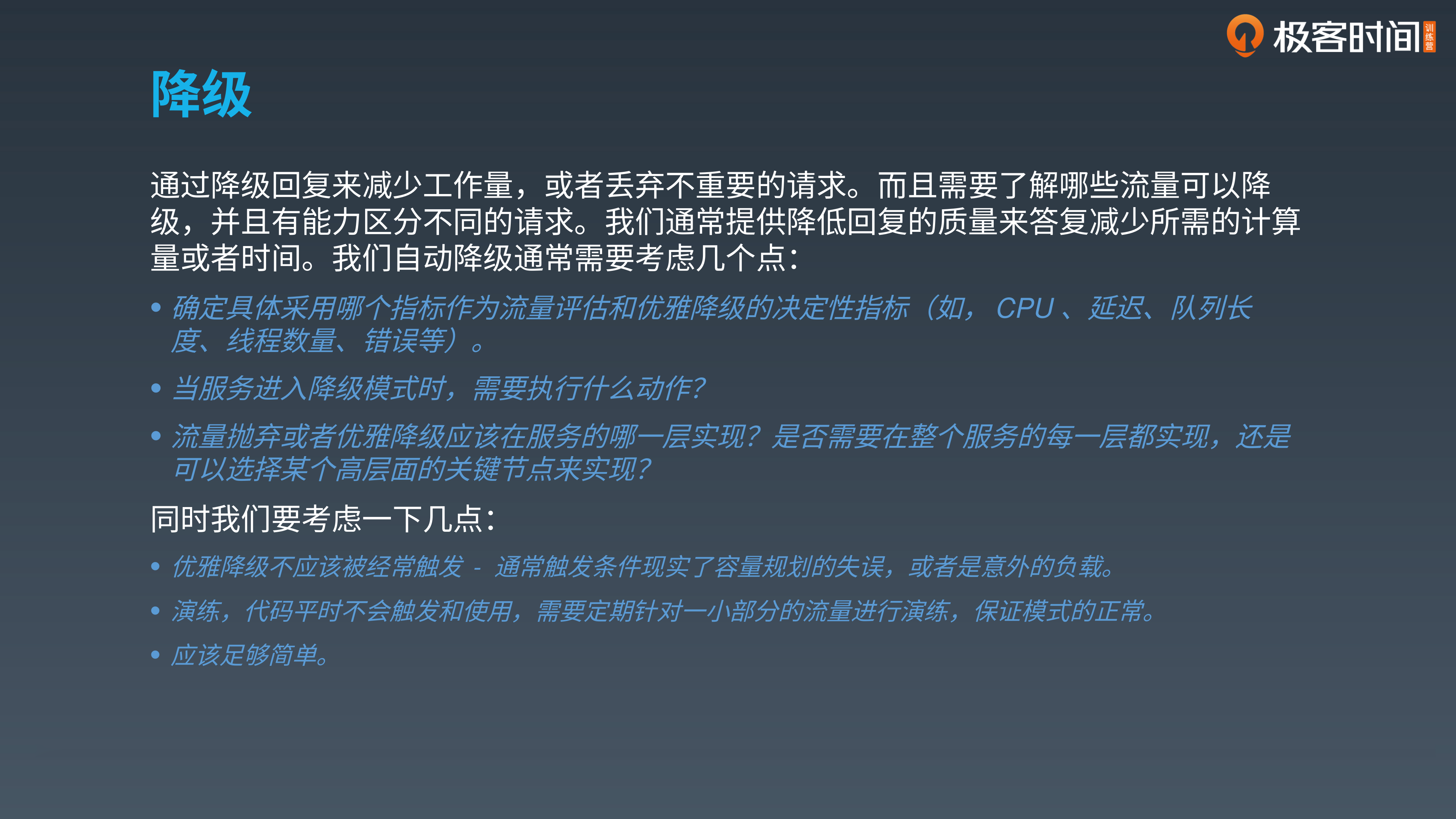

# 降级
通过降级回复来减少工作量，或者丢弃不重要的请求。而且需要了解哪些流量可以降级，并且有能力区分不同的请求。我们通常提供降低回复的质量来答复减少所需的计算量或者时间。我们自动降级通常需要考虑几个点：
确定具体采用哪个指标作为流量评估和优雅降级的决定性指标（如，CPU、延迟、队列长度、线程数量、错误等）。
当服务进入降级模式时，需要执行什么动作？
流量抛弃或者优雅降级应该在服务的哪一层实现？是否需要在整个服务的每一层都实现，还是可以选择某个高层面的关键节点来实现？
同时我们要考虑一下几点：
优雅降级不应该被经常触发 - 通常触发条件现实了容量规划的失误，或者是意外的负载。
演练，代码平时不会触发和使用，需要定期针对一小部分的流量进行演练，保证模式的正常。
应该足够简单。